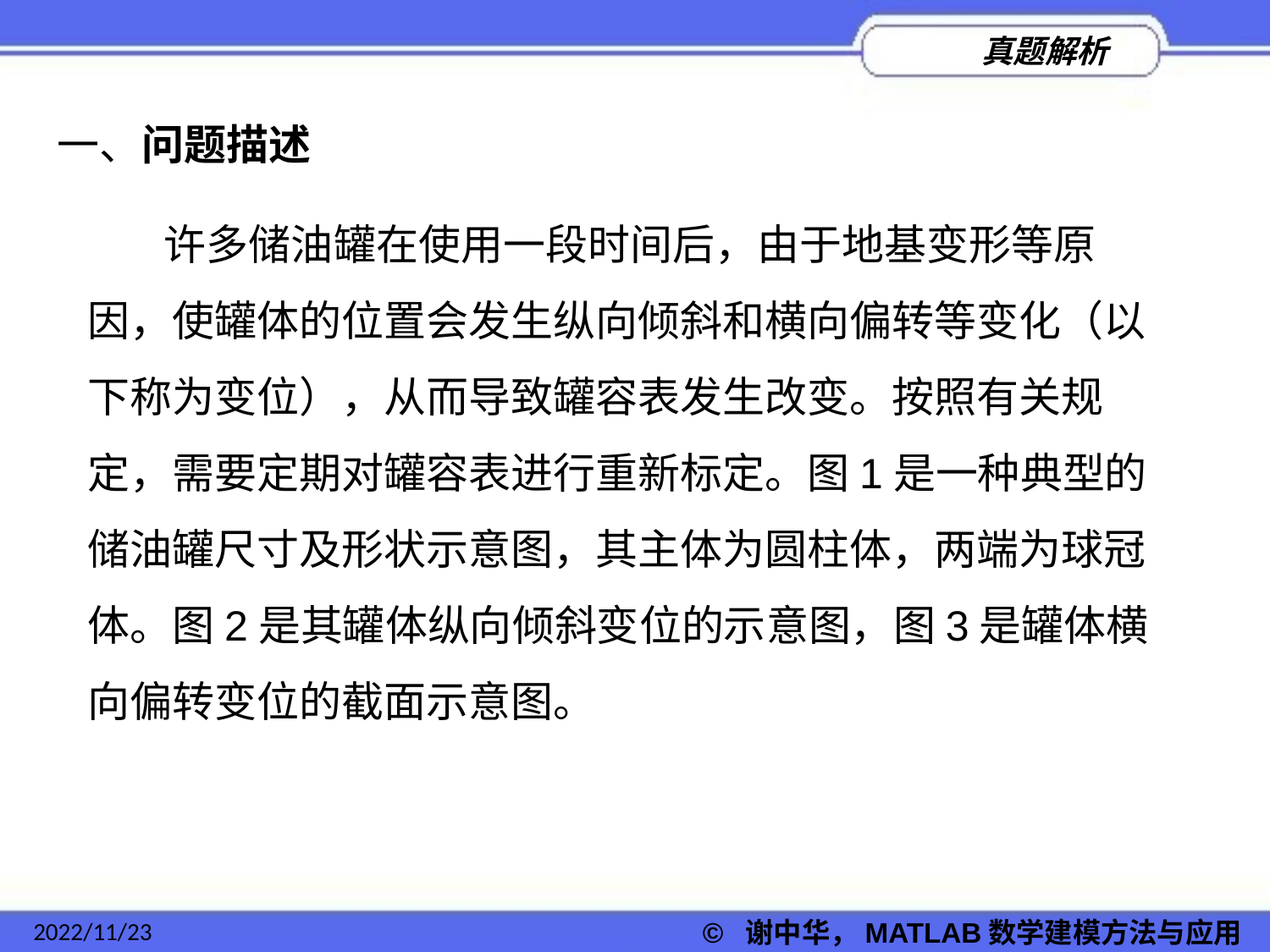

一、问题描述
       许多储油罐在使用一段时间后，由于地基变形等原因，使罐体的位置会发生纵向倾斜和横向偏转等变化（以下称为变位），从而导致罐容表发生改变。按照有关规定，需要定期对罐容表进行重新标定。图1是一种典型的储油罐尺寸及形状示意图，其主体为圆柱体，两端为球冠体。图2是其罐体纵向倾斜变位的示意图，图3是罐体横向偏转变位的截面示意图。
2022/11/23
©  谢中华，MATLAB数学建模方法与应用